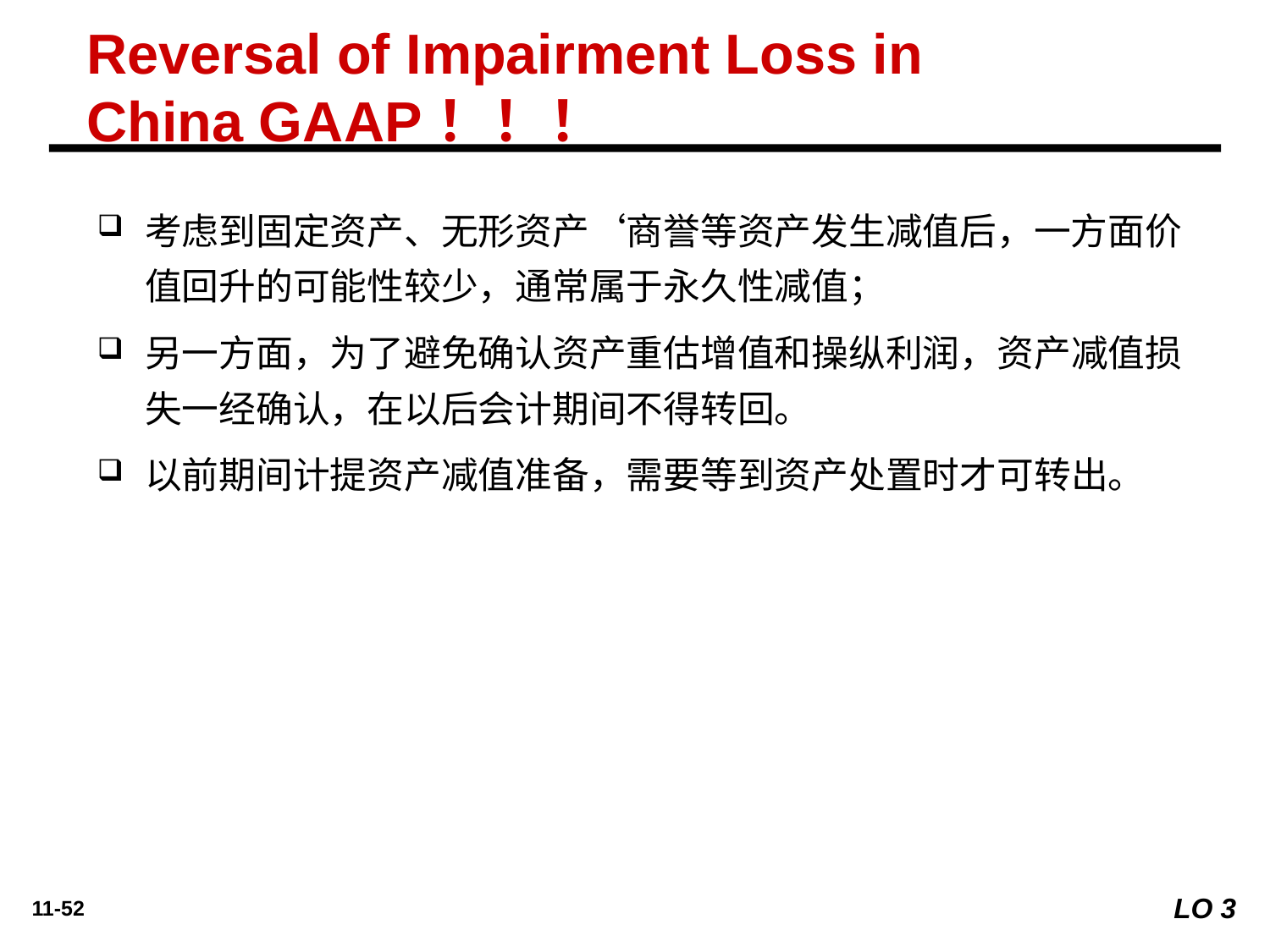

Reversal of Impairment Loss in
China GAAP！！！

考虑到固定资产、无形资产‘商誉等资产发生减值后，一方面价值回升的可能性较少，通常属于永久性减值；
另一方面，为了避免确认资产重估增值和操纵利润，资产减值损失一经确认，在以后会计期间不得转回。
以前期间计提资产减值准备，需要等到资产处置时才可转出。
LO 3